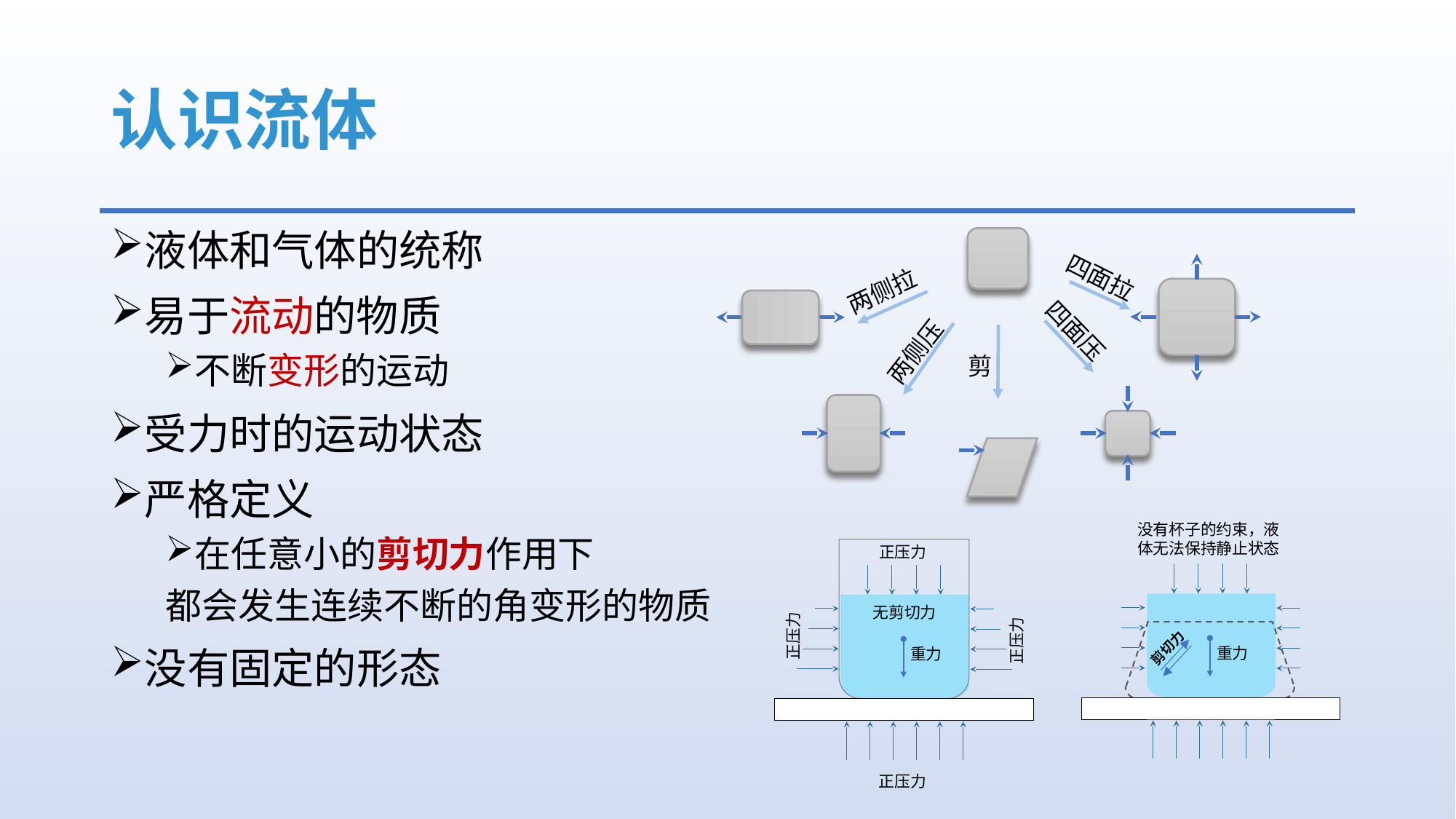

# 认识流体
液体和气体的统称
易于流动的物质
不断变形的运动
受力时的运动状态
严格定义
在任意小的剪切力作用下
都会发生连续不断的角变形的物质
没有固定的形态

四面拉
两侧拉

四面压
两侧压
剪

没有杯子的约束，液体无法保持静止状态

剪切力
重力

正压力

无剪切力
正压力
正压力
重力

正压力